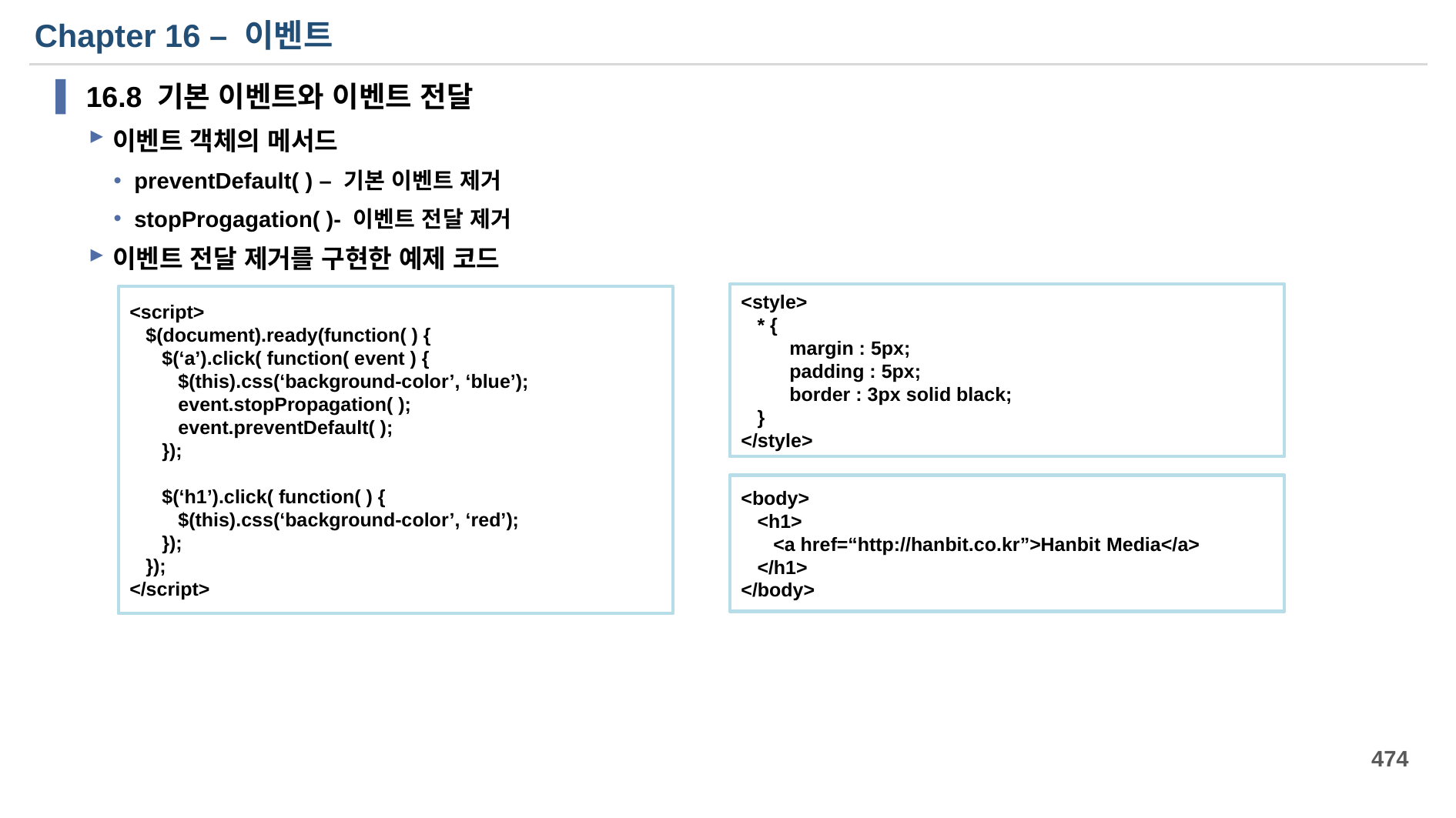

# Chapter 16 – 이벤트
16.8 기본 이벤트와 이벤트 전달
이벤트 객체의 메서드
preventDefault( ) – 기본 이벤트 제거
stopProgagation( )- 이벤트 전달 제거
이벤트 전달 제거를 구현한 예제 코드

<style>
   * {
         margin : 5px;
         padding : 5px;
         border : 3px solid black;
   }
</style>
<script>
   $(document).ready(function( ) {
      $(‘a’).click( function( event ) {
         $(this).css(‘background-color’, ‘blue’);
         event.stopPropagation( );
         event.preventDefault( );
      });

      $(‘h1’).click( function( ) {
         $(this).css(‘background-color’, ‘red’);
      });
   });
</script>
<body>
   <h1>
      <a href=“http://hanbit.co.kr”>Hanbit Media</a>
   </h1>
</body>
474